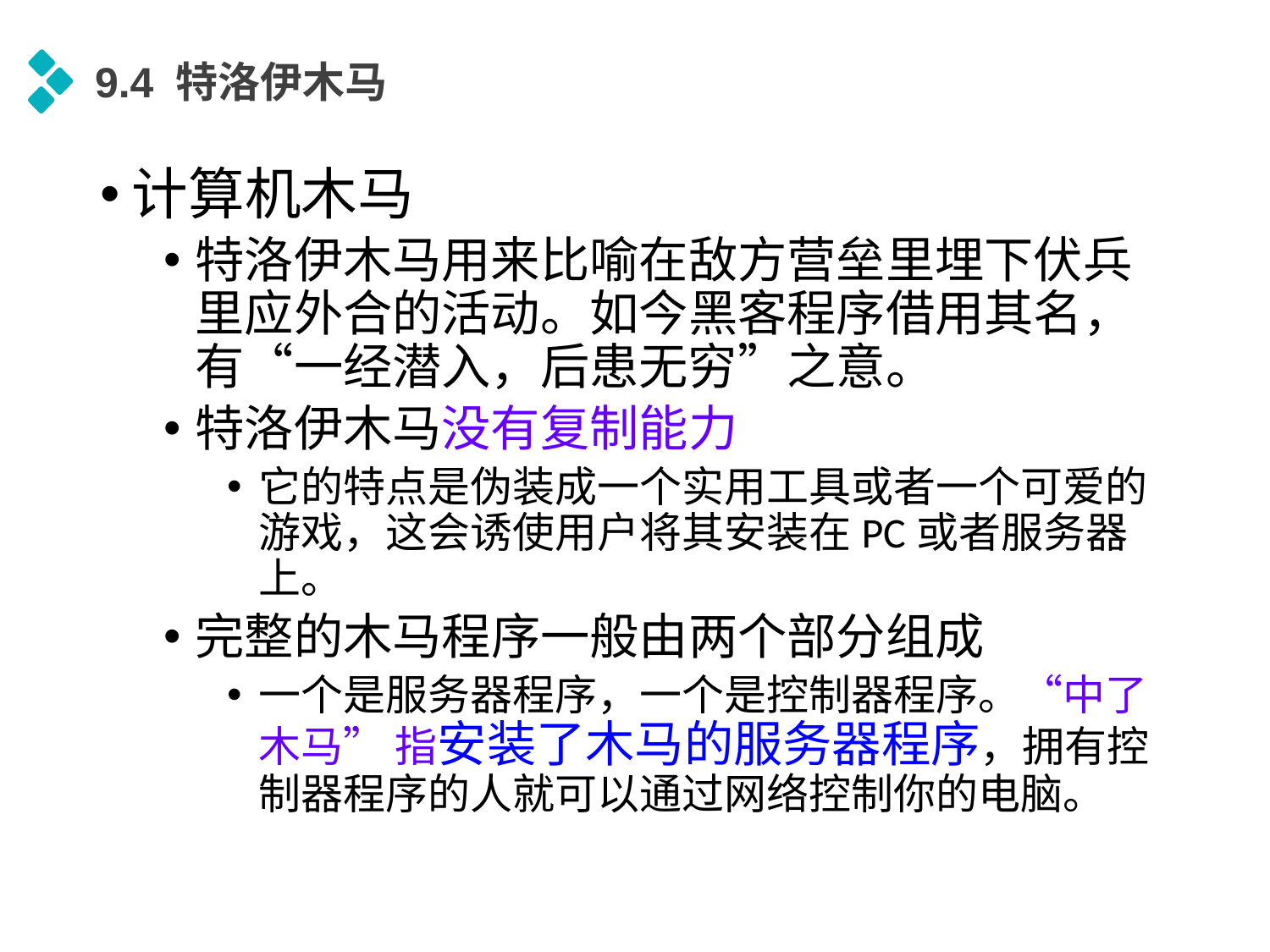

9.4 特洛伊木马

计算机木马
特洛伊木马用来比喻在敌方营垒里埋下伏兵里应外合的活动。如今黑客程序借用其名，有“一经潜入，后患无穷”之意。
特洛伊木马没有复制能力
它的特点是伪装成一个实用工具或者一个可爱的游戏，这会诱使用户将其安装在PC或者服务器上。
完整的木马程序一般由两个部分组成
一个是服务器程序，一个是控制器程序。“中了木马” 指安装了木马的服务器程序，拥有控制器程序的人就可以通过网络控制你的电脑。